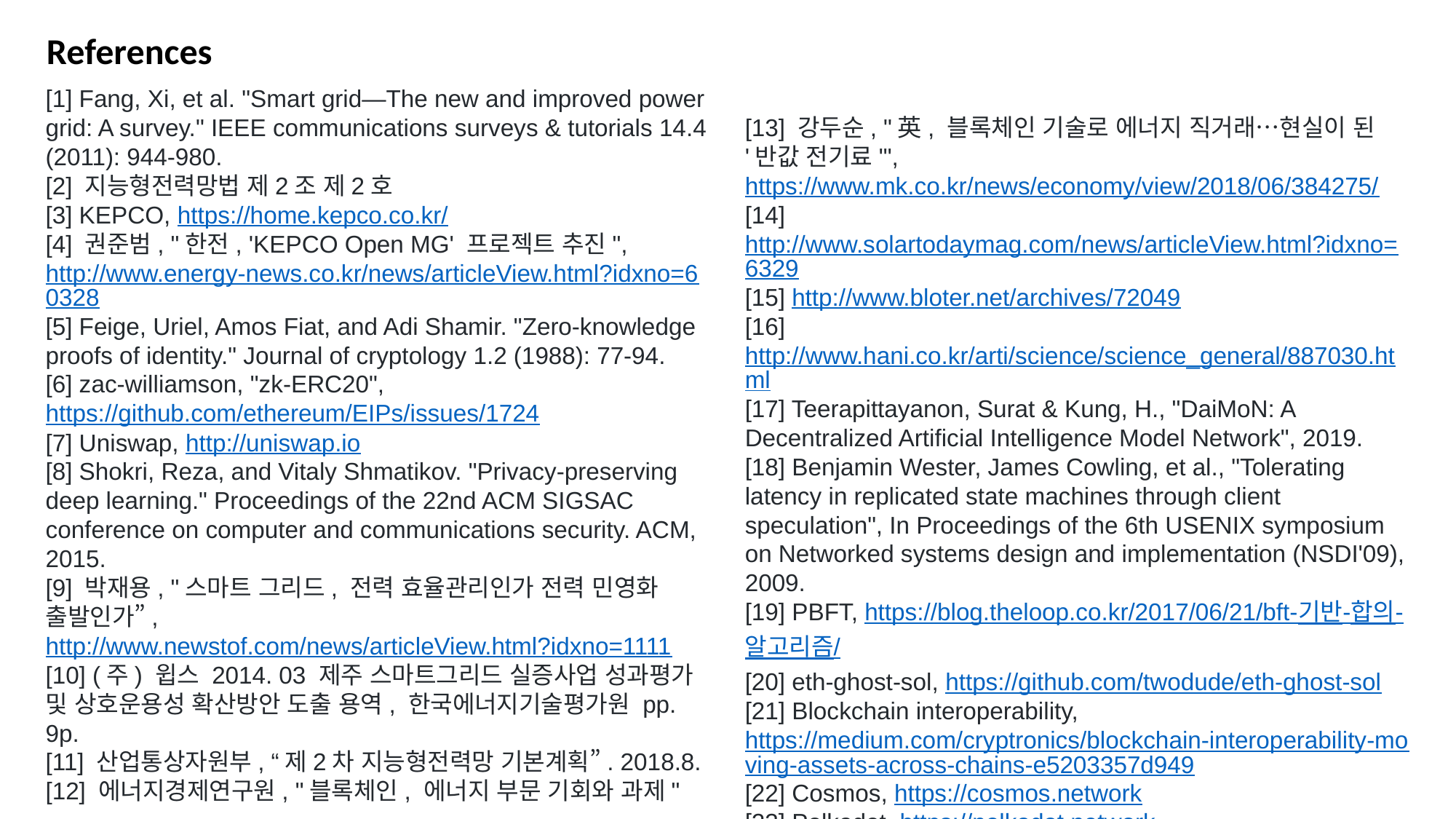

References
[1] Fang, Xi, et al. "Smart grid—The new and improved power grid: A survey." IEEE communications surveys & tutorials 14.4 (2011): 944-980.
[2] 지능형전력망법 제2조 제2호
[3] KEPCO, https://home.kepco.co.kr/
[4] 권준범, "한전, 'KEPCO Open MG' 프로젝트 추진", http://www.energy-news.co.kr/news/articleView.html?idxno=60328
[5] Feige, Uriel, Amos Fiat, and Adi Shamir. "Zero-knowledge proofs of identity." Journal of cryptology 1.2 (1988): 77-94.
[6] zac-williamson, "zk-ERC20", https://github.com/ethereum/EIPs/issues/1724
[7] Uniswap, http://uniswap.io
[8] Shokri, Reza, and Vitaly Shmatikov. "Privacy-preserving deep learning." Proceedings of the 22nd ACM SIGSAC conference on computer and communications security. ACM, 2015.
[9] 박재용, "스마트 그리드, 전력 효율관리인가 전력 민영화 출발인가”, http://www.newstof.com/news/articleView.html?idxno=1111
[10] (주) 윕스 2014. 03 제주 스마트그리드 실증사업 성과평가 및 상호운용성 확산방안 도출 용역, 한국에너지기술평가원 pp. 9p.
[11] 산업통상자원부, “제2차 지능형전력망 기본계획”. 2018.8.
[12] 에너지경제연구원, "블록체인, 에너지 부문 기회와 과제"

[13] 강두순, "英, 블록체인 기술로 에너지 직거래…현실이 된 '반값 전기료'", https://www.mk.co.kr/news/economy/view/2018/06/384275/
[14] http://www.solartodaymag.com/news/articleView.html?idxno=6329
[15] http://www.bloter.net/archives/72049
[16] http://www.hani.co.kr/arti/science/science_general/887030.html
[17] Teerapittayanon, Surat & Kung, H., "DaiMoN: A Decentralized Artificial Intelligence Model Network", 2019.
[18] Benjamin Wester, James Cowling, et al., "Tolerating latency in replicated state machines through client speculation", In Proceedings of the 6th USENIX symposium on Networked systems design and implementation (NSDI'09), 2009.
[19] PBFT, https://blog.theloop.co.kr/2017/06/21/bft-기반-합의-알고리즘/
[20] eth-ghost-sol, https://github.com/twodude/eth-ghost-sol
[21] Blockchain interoperability, https://medium.com/cryptronics/blockchain-interoperability-moving-assets-across-chains-e5203357d949
[22] Cosmos, https://cosmos.network
[23] Polkadot, https://polkadot.network
[24] Plasma, https://medium.com/onther-tech/plasma-101-lets-scale-with-cryptoeconomics-ee0c9fac4989